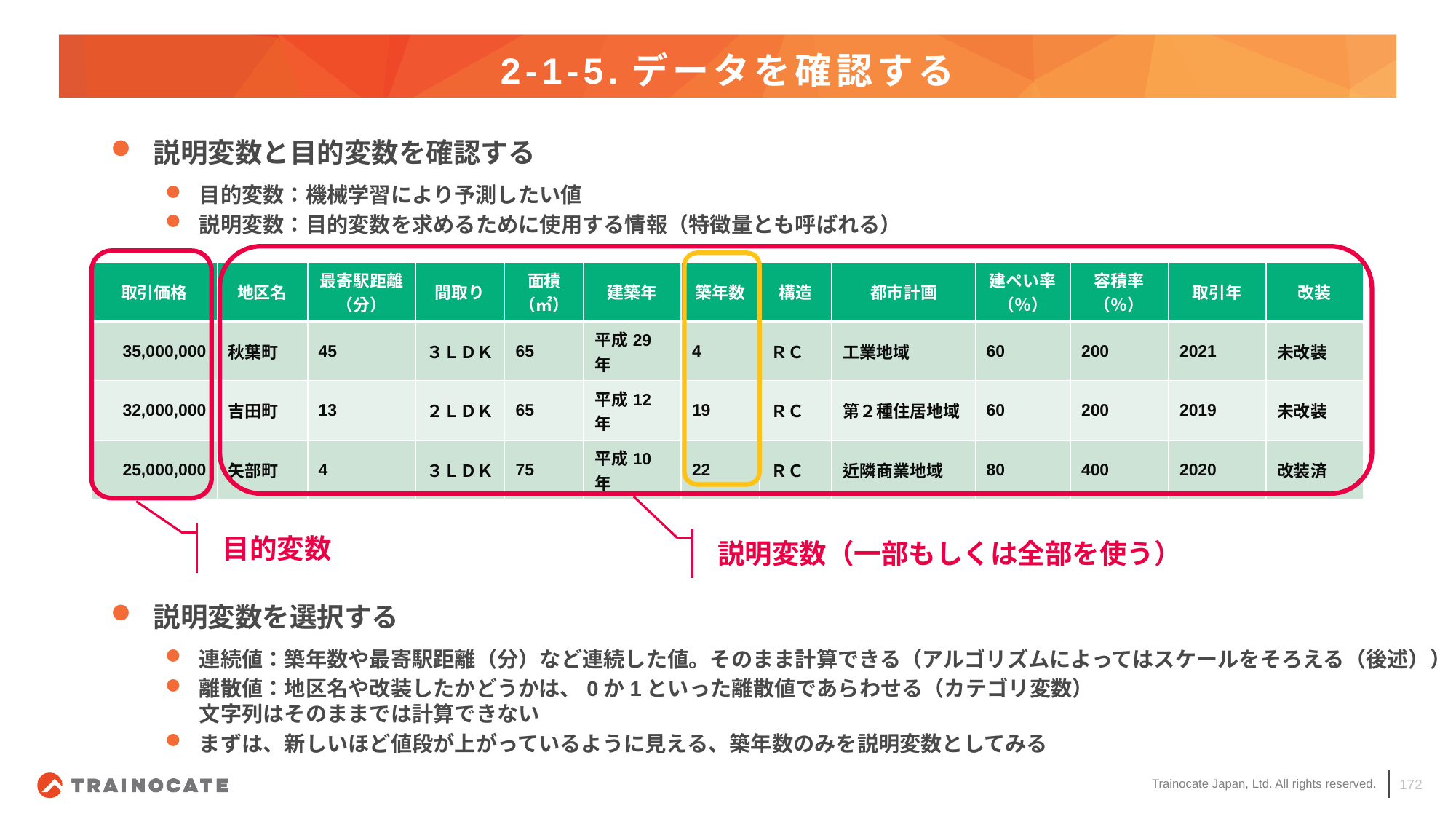

# 2-1-5.データを確認する
説明変数と目的変数を確認する
目的変数：機械学習により予測したい値
説明変数：目的変数を求めるために使用する情報（特徴量とも呼ばれる）

| 取引価格 | 地区名 | 最寄駅距離（分） | 間取り | 面積（㎡） | 建築年 | 築年数 | 構造 | 都市計画 | 建ぺい率（％） | 容積率（％） | 取引年 | 改装 |
| --- | --- | --- | --- | --- | --- | --- | --- | --- | --- | --- | --- | --- |
| 35,000,000 | 秋葉町 | 45 | ３ＬＤＫ | 65 | 平成29年 | 4 | ＲＣ | 工業地域 | 60 | 200 | 2021 | 未改装 |
| 32,000,000 | 吉田町 | 13 | ２ＬＤＫ | 65 | 平成12年 | 19 | ＲＣ | 第２種住居地域 | 60 | 200 | 2019 | 未改装 |
| 25,000,000 | 矢部町 | 4 | ３ＬＤＫ | 75 | 平成10年 | 22 | ＲＣ | 近隣商業地域 | 80 | 400 | 2020 | 改装済 |
目的変数
説明変数（一部もしくは全部を使う）
説明変数を選択する
連続値：築年数や最寄駅距離（分）など連続した値。そのまま計算できる（アルゴリズムによってはスケールをそろえる（後述））
離散値：地区名や改装したかどうかは、0か1といった離散値であらわせる（カテゴリ変数）
文字列はそのままでは計算できない
まずは、新しいほど値段が上がっているように見える、築年数のみを説明変数としてみる
172